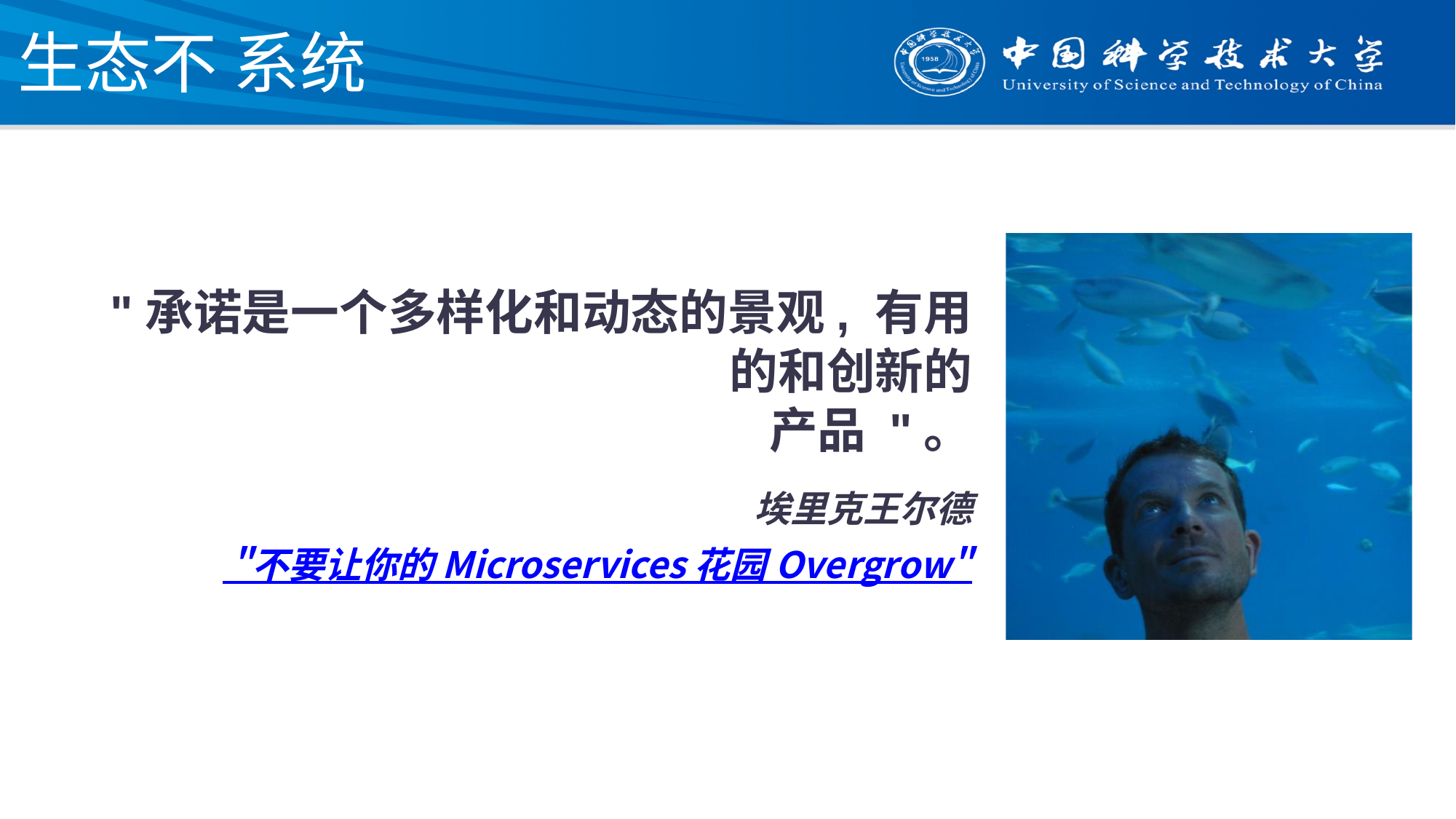

# 生态不 系统

"承诺是一个多样化和动态的景观, 有用的和创新的
产品 "。
埃里克王尔德
 "不要让你的 Microservices 花园 Overgrow"